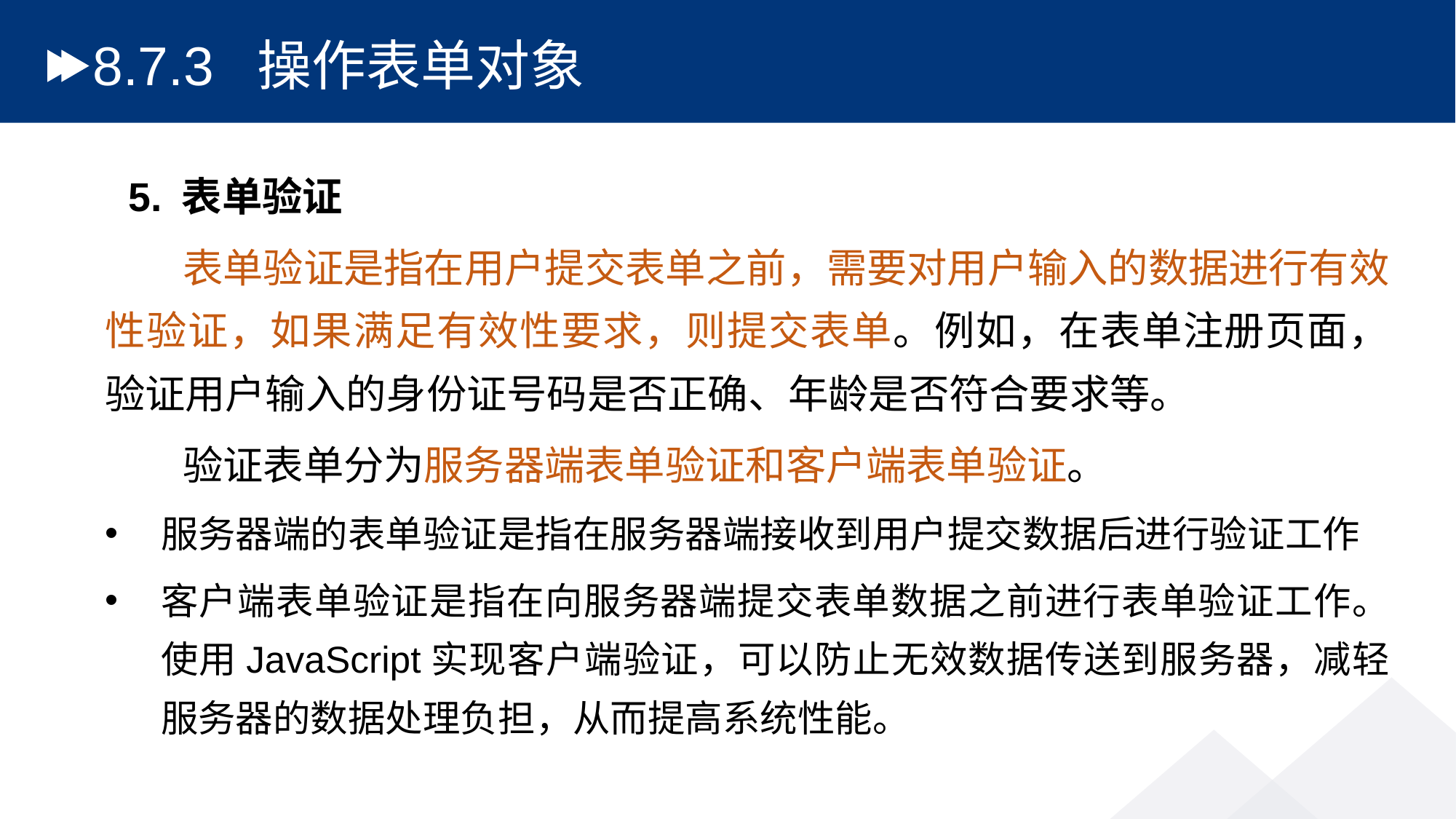

# 8.7.3  操作表单对象
5. 表单验证
     表单验证是指在用户提交表单之前，需要对用户输入的数据进行有效性验证，如果满足有效性要求，则提交表单。例如，在表单注册页面，验证用户输入的身份证号码是否正确、年龄是否符合要求等。
     验证表单分为服务器端表单验证和客户端表单验证。
服务器端的表单验证是指在服务器端接收到用户提交数据后进行验证工作
客户端表单验证是指在向服务器端提交表单数据之前进行表单验证工作。使用JavaScript实现客户端验证，可以防止无效数据传送到服务器，减轻服务器的数据处理负担，从而提高系统性能。